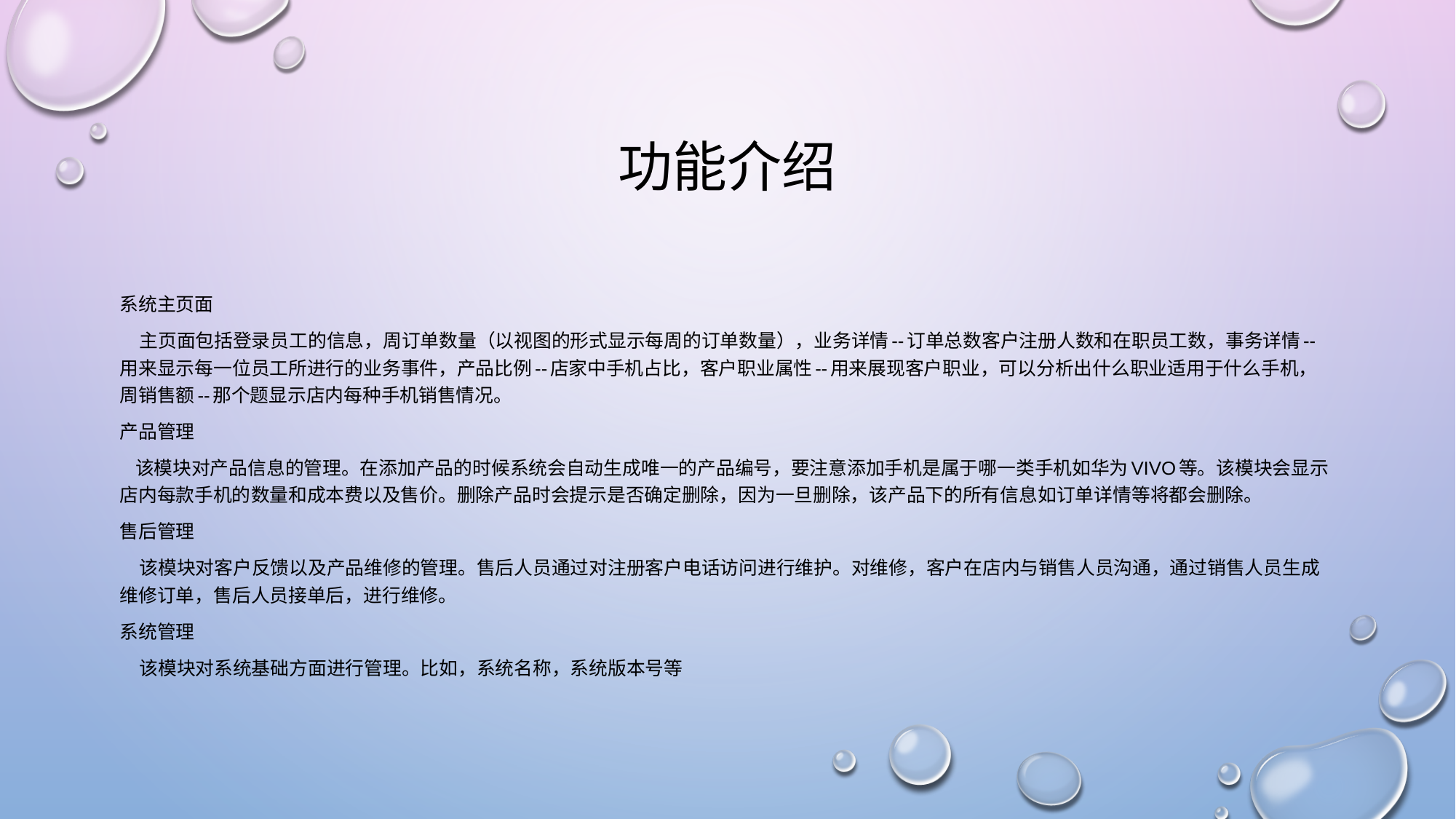

# 功能介绍
系统主页面
    主页面包括登录员工的信息，周订单数量（以视图的形式显示每周的订单数量），业务详情--订单总数客户注册人数和在职员工数，事务详情--用来显示每一位员工所进行的业务事件，产品比例--店家中手机占比，客户职业属性--用来展现客户职业，可以分析出什么职业适用于什么手机，周销售额--那个题显示店内每种手机销售情况。
产品管理
   该模块对产品信息的管理。在添加产品的时候系统会自动生成唯一的产品编号，要注意添加手机是属于哪一类手机如华为vivo等。该模块会显示店内每款手机的数量和成本费以及售价。删除产品时会提示是否确定删除，因为一旦删除，该产品下的所有信息如订单详情等将都会删除。
售后管理
    该模块对客户反馈以及产品维修的管理。售后人员通过对注册客户电话访问进行维护。对维修，客户在店内与销售人员沟通，通过销售人员生成维修订单，售后人员接单后，进行维修。
系统管理
    该模块对系统基础方面进行管理。比如，系统名称，系统版本号等